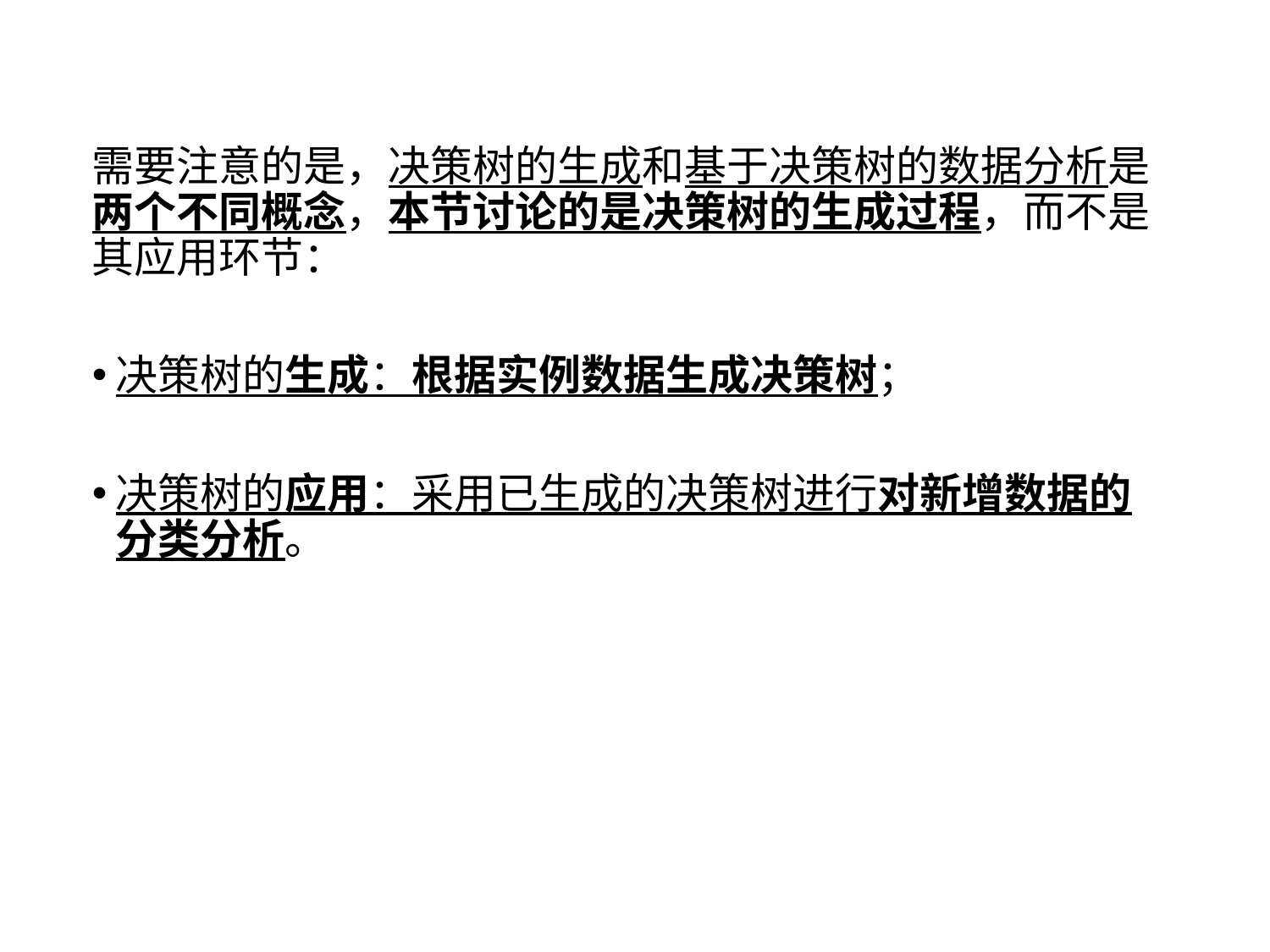

4.5典型算法

需要注意的是，决策树的生成和基于决策树的数据分析是两个不同概念，本节讨论的是决策树的生成过程，而不是其应用环节：

决策树的生成：根据实例数据生成决策树；

决策树的应用：采用已生成的决策树进行对新增数据的分类分析。